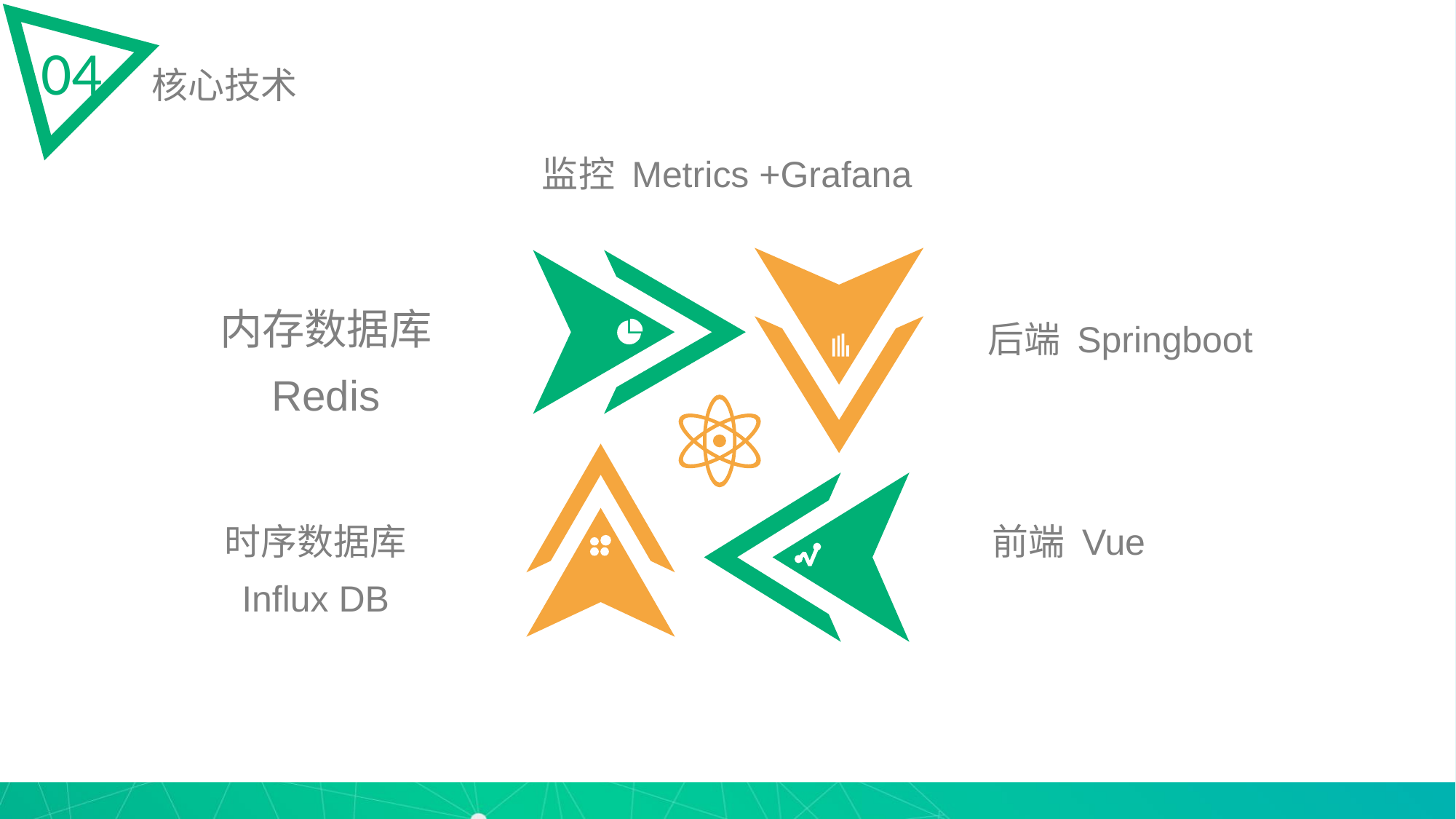

04
核心技术
监控 Metrics +Grafana

内存数据库 Redis
后端 Springboot

时序数据库
Influx DB
前端 Vue